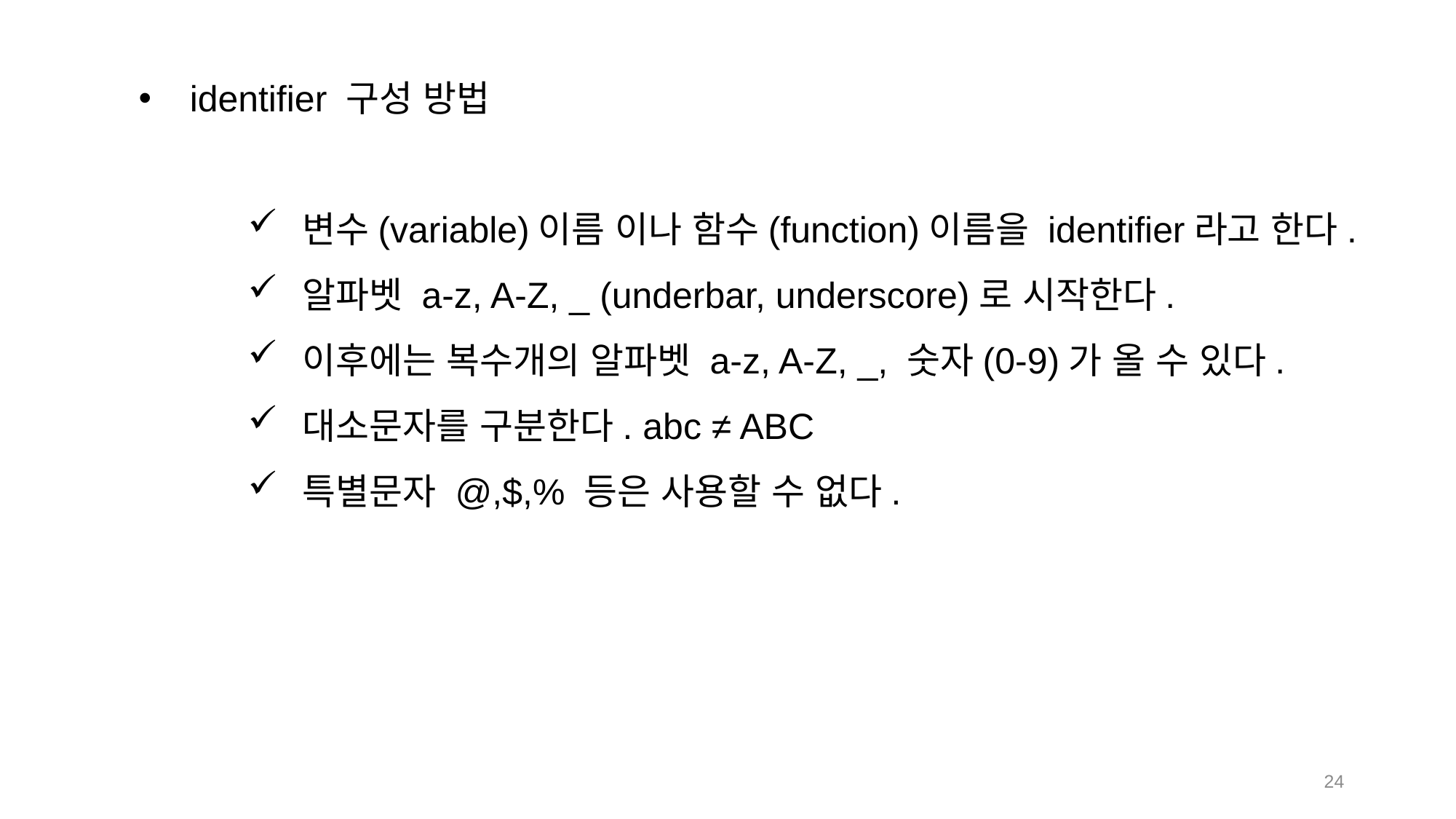

identifier 구성 방법

변수(variable)이름 이나 함수(function)이름을 identifier라고 한다.
알파벳 a-z, A-Z, _ (underbar, underscore)로 시작한다.
이후에는 복수개의 알파벳 a-z, A-Z, _, 숫자(0-9)가 올 수 있다.
대소문자를 구분한다. abc ≠ ABC
특별문자 @,$,% 등은 사용할 수 없다.
24